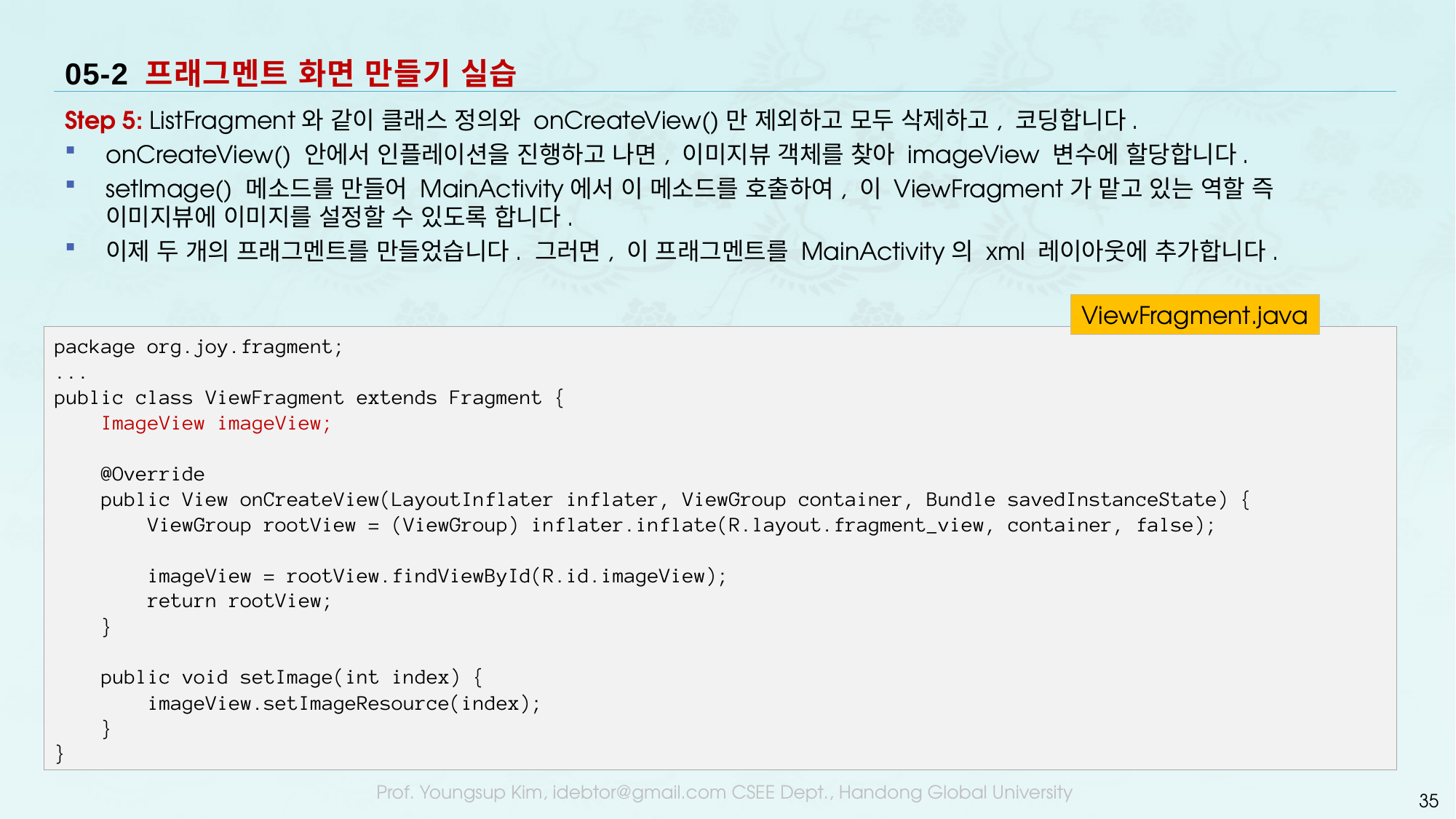

# 05-2 프래그멘트 화면 만들기 실습
Step 5: ListFragment와 같이 클래스 정의와 onCreateView()만 제외하고 모두 삭제하고, 코딩합니다.
onCreateView() 안에서 인플레이션을 진행하고 나면, 이미지뷰 객체를 찾아 imageView 변수에 할당합니다.
setImage() 메소드를 만들어 MainActivity에서 이 메소드를 호출하여, 이 ViewFragment가 맡고 있는 역할 즉 이미지뷰에 이미지를 설정할 수 있도록 합니다.
이제 두 개의 프래그멘트를 만들었습니다. 그러면, 이 프래그멘트를 MainActivity의 xml 레이아웃에 추가합니다.

ViewFragment.java
package org.joy.fragment;
...
public class ViewFragment extends Fragment {
    ImageView imageView;

    @Override
    public View onCreateView(LayoutInflater inflater, ViewGroup container, Bundle savedInstanceState) {
        ViewGroup rootView = (ViewGroup) inflater.inflate(R.layout.fragment_view, container, false);

        imageView = rootView.findViewById(R.id.imageView);
        return rootView;
    }

    public void setImage(int index) {
        imageView.setImageResource(index);
    }
}
35